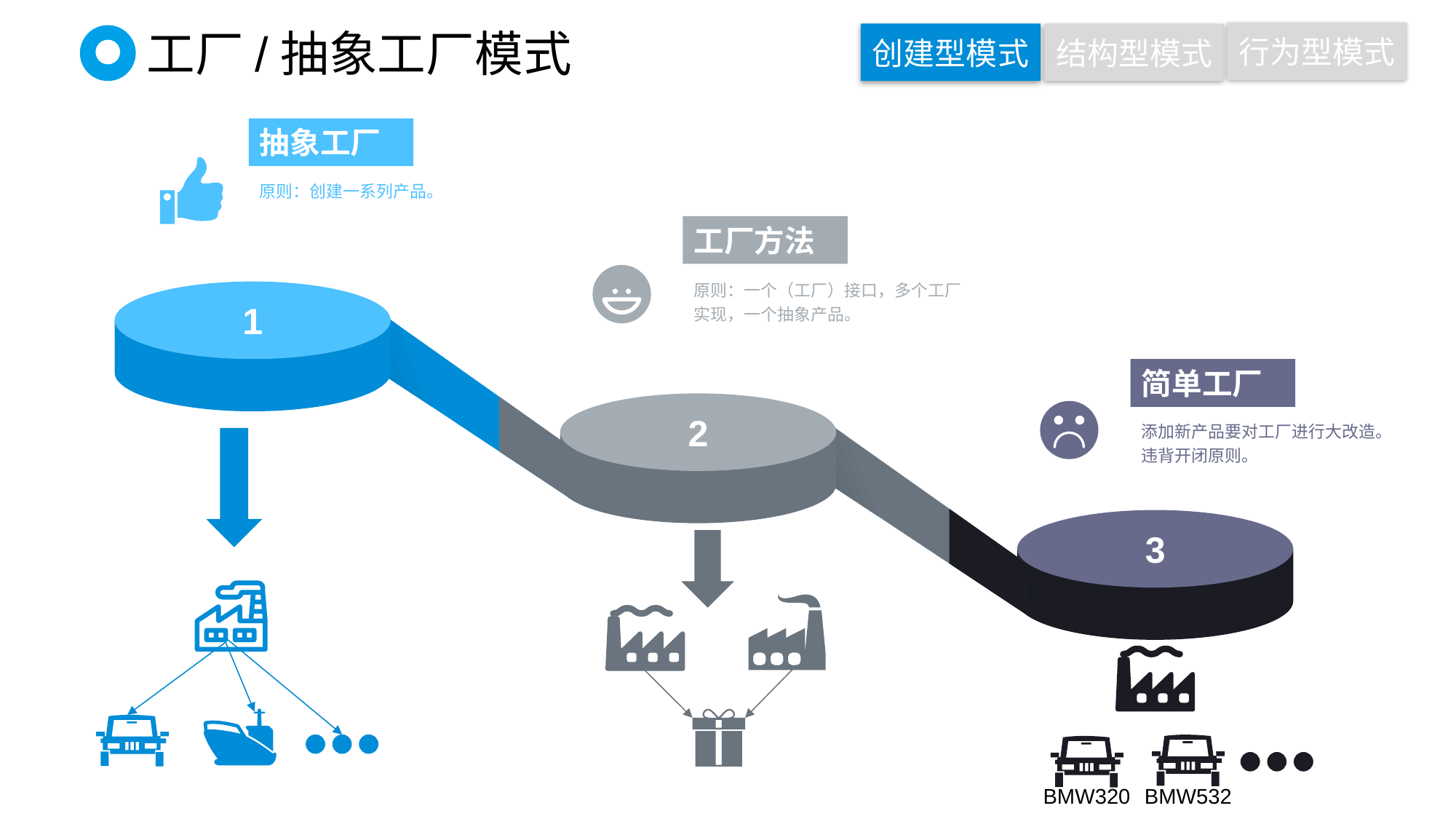

行为型模式
创建型模式
结构型模式
# 工厂/抽象工厂模式

抽象工厂

原则：创建一系列产品。
工厂方法

原则：一个（工厂）接口，多个工厂实现，一个抽象产品。
1

简单工厂
2

添加新产品要对工厂进行大改造。
违背开闭原则。

3

BMW532
BMW320